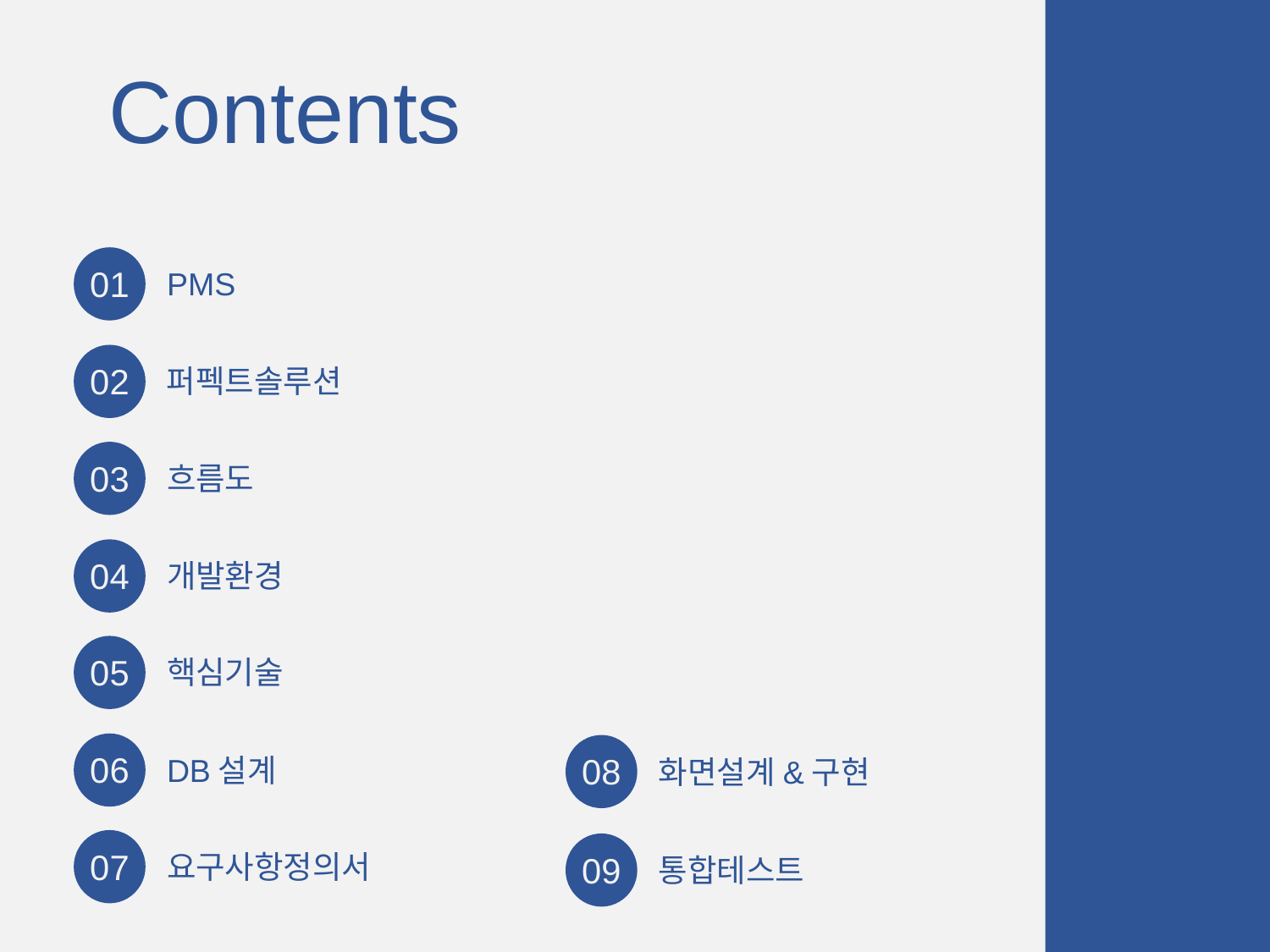

Contents

01
PMS

02
퍼펙트솔루션

03
흐름도

04
개발환경

05
핵심기술

06
08
DB설계
화면설계&구현

07
요구사항정의서
09
통합테스트